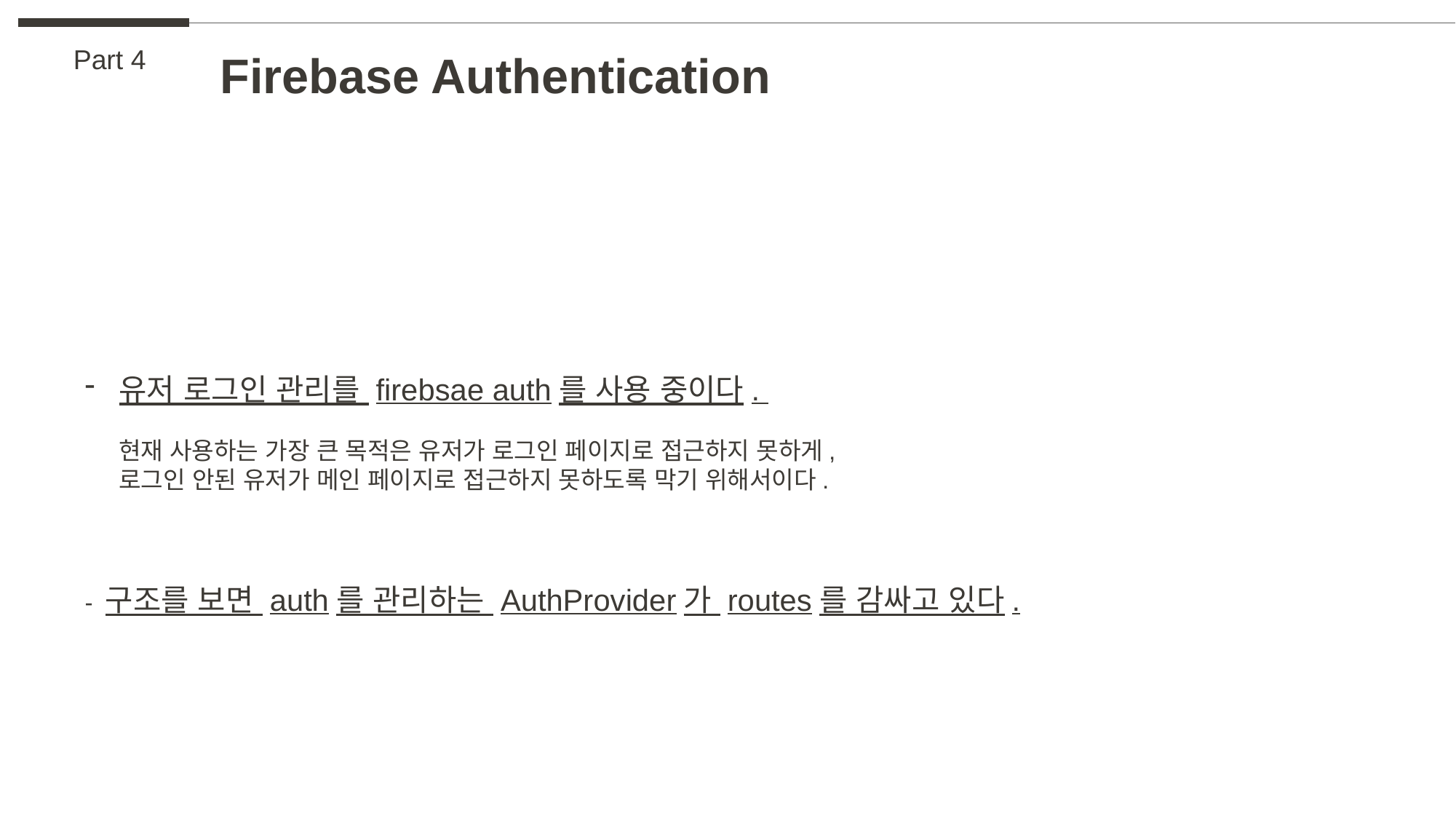

Part 4
Firebase Authentication
유저 로그인 관리를 firebsae auth를 사용 중이다.
현재 사용하는 가장 큰 목적은 유저가 로그인 페이지로 접근하지 못하게,
로그인 안된 유저가 메인 페이지로 접근하지 못하도록 막기 위해서이다.
- 구조를 보면 auth를 관리하는 AuthProvider가 routes를 감싸고 있다.